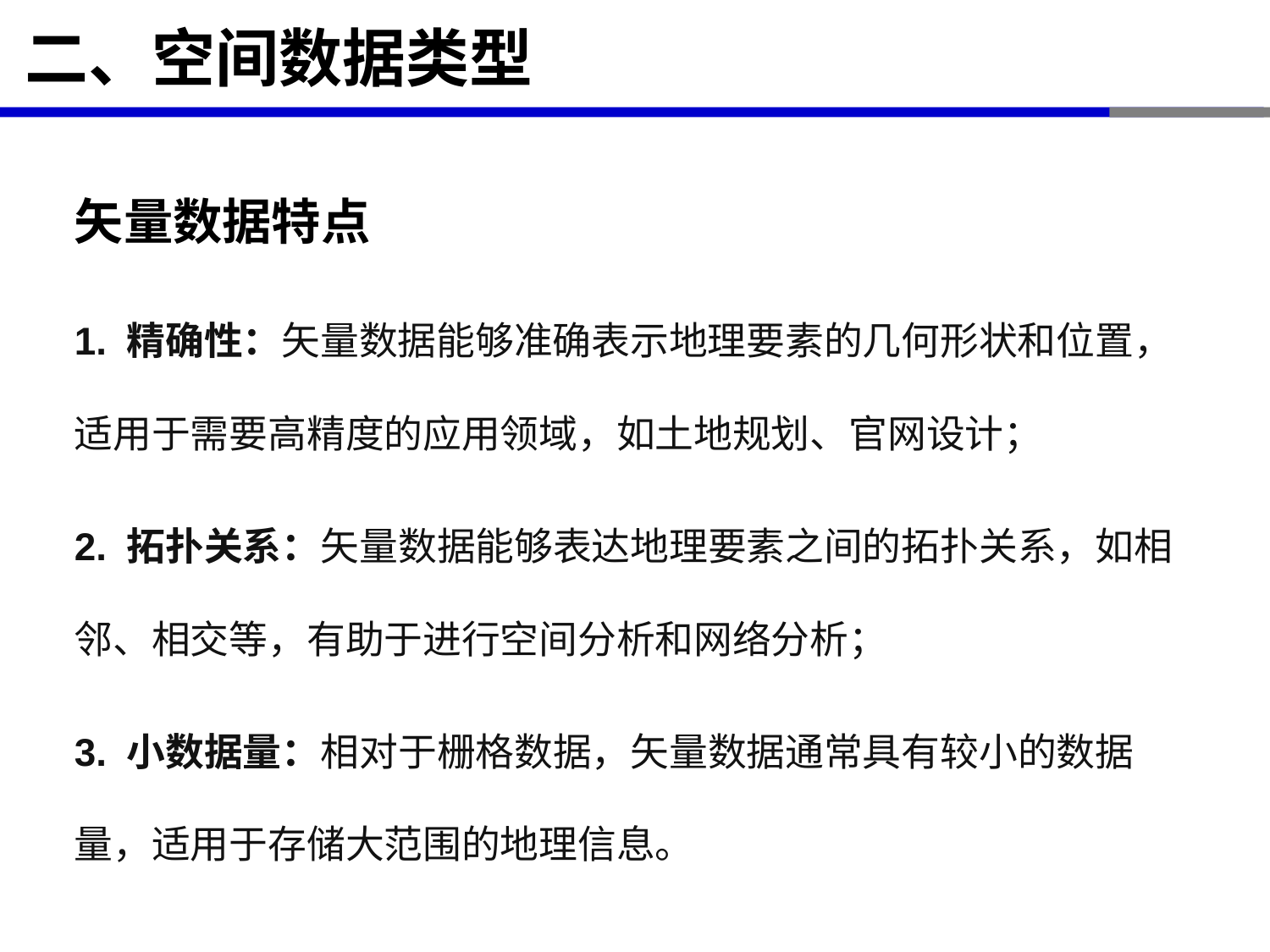

# 二、空间数据类型
矢量数据特点
1. 精确性：矢量数据能够准确表示地理要素的几何形状和位置，适用于需要高精度的应用领域，如土地规划、官网设计；
2. 拓扑关系：矢量数据能够表达地理要素之间的拓扑关系，如相邻、相交等，有助于进行空间分析和网络分析；
3. 小数据量：相对于栅格数据，矢量数据通常具有较小的数据量，适用于存储大范围的地理信息。